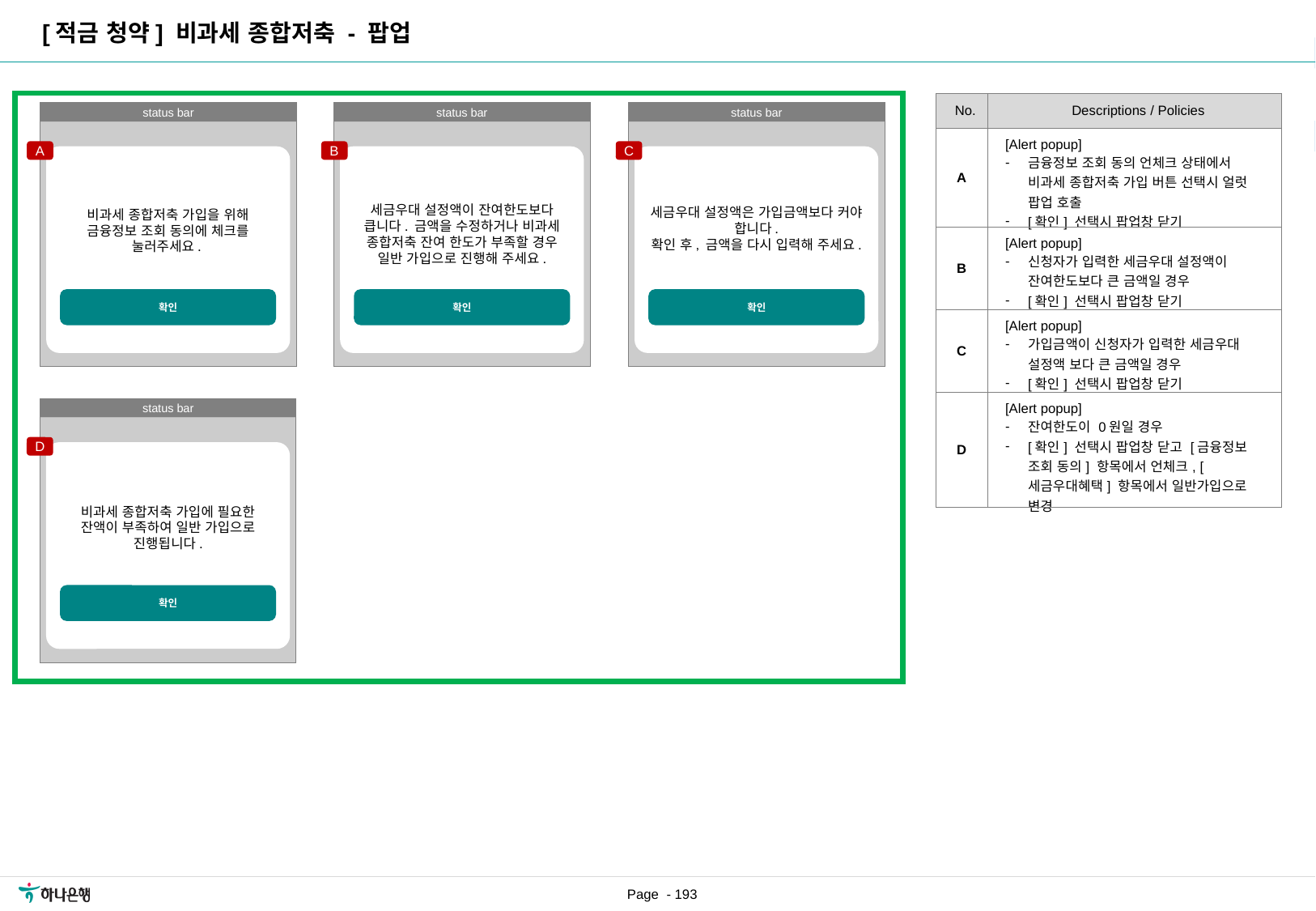

[적금 청약] 비과세 종합저축 - 팝업
[수정요약] 2023.06.26
비과세 종합저축 가입 항목 Description 수정 및 얼럿 팝업 추가

| No. | Descriptions / Policies |
| --- | --- |
| A | [Alert popup] 금융정보 조회 동의 언체크 상태에서 비과세 종합저축 가입 버튼 선택시 얼럿 팝업 호출 [확인] 선택시 팝업창 닫기 |
| B | [Alert popup] 신청자가 입력한 세금우대 설정액이 잔여한도보다 큰 금액일 경우 [확인] 선택시 팝업창 닫기 |
| C | [Alert popup] 가입금액이 신청자가 입력한 세금우대 설정액 보다 큰 금액일 경우 [확인] 선택시 팝업창 닫기 |
| D | [Alert popup] 잔여한도이 0원일 경우 [확인] 선택시 팝업창 닫고 [금융정보 조회 동의] 항목에서 언체크, [세금우대혜택] 항목에서 일반가입으로 변경 |

status bar
status bar
status bar
[수정요약] 2023.07.19
[A] 추가

C
A
B

세금우대 설정액이 잔여한도보다 큽니다. 금액을 수정하거나 비과세 종합저축 잔여 한도가 부족할 경우 일반 가입으로 진행해 주세요.
세금우대 설정액은 가입금액보다 커야 합니다.
확인 후, 금액을 다시 입력해 주세요.
비과세 종합저축 가입을 위해 금융정보 조회 동의에 체크를 눌러주세요.
확인
확인
확인

status bar

D

비과세 종합저축 가입에 필요한
잔액이 부족하여 일반 가입으로 진행됩니다.
확인